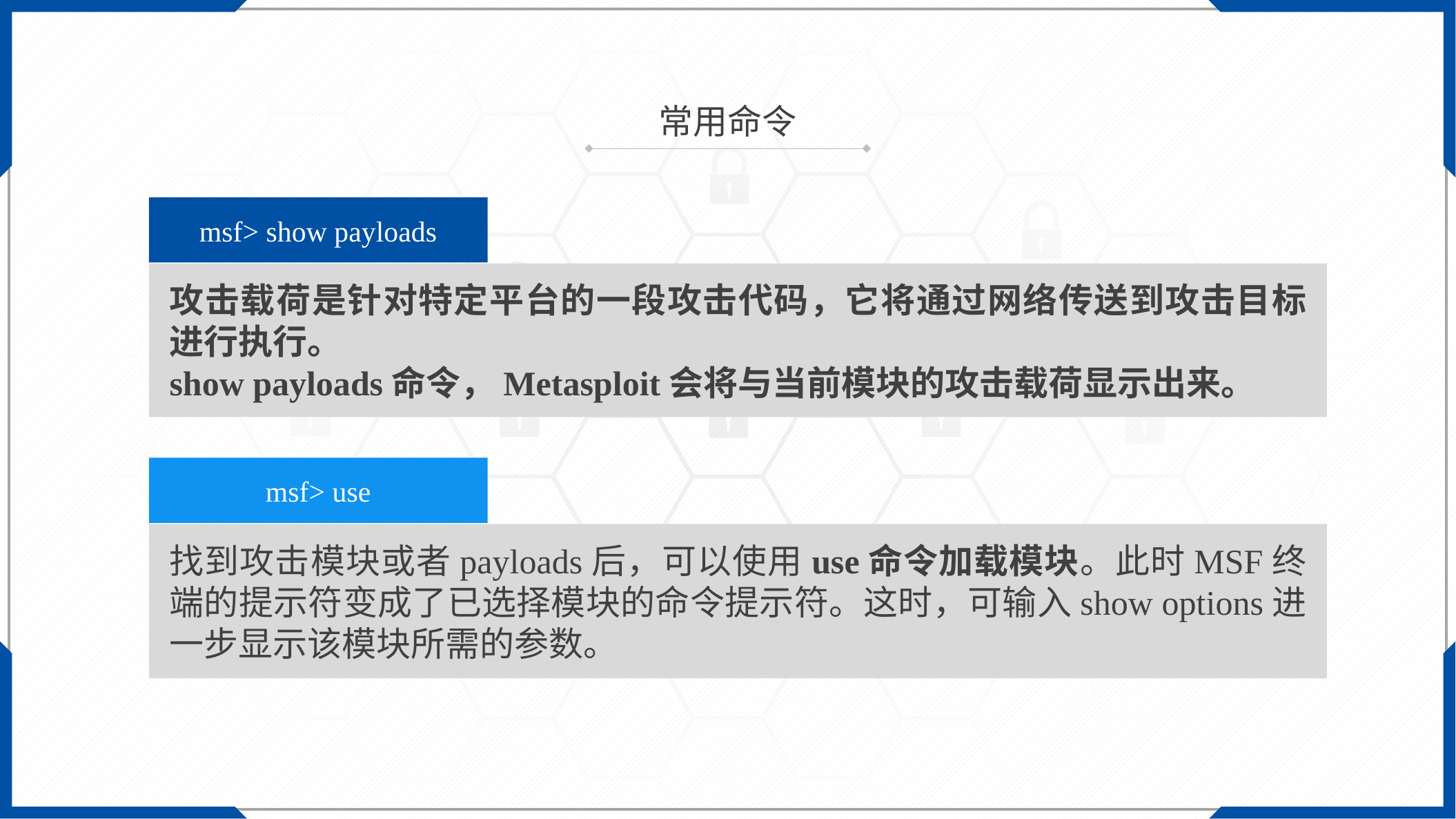

常用命令
msf> show payloads
攻击载荷是针对特定平台的一段攻击代码，它将通过网络传送到攻击目标进行执行。
show payloads命令，Metasploit会将与当前模块的攻击载荷显示出来。
msf> use
找到攻击模块或者payloads后，可以使用use命令加载模块。此时MSF终端的提示符变成了已选择模块的命令提示符。这时，可输入show options进一步显示该模块所需的参数。